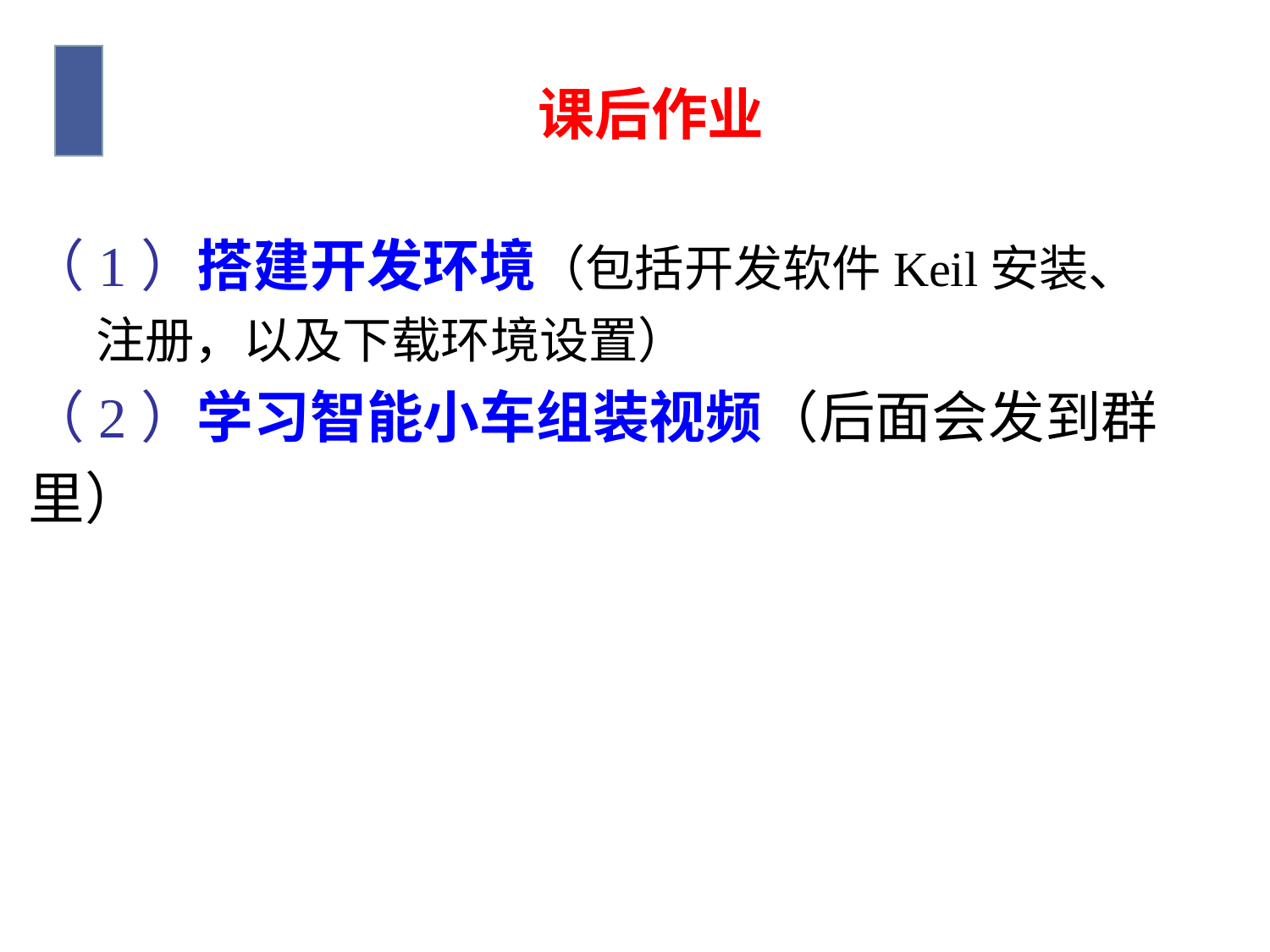

课后作业
（1）搭建开发环境（包括开发软件Keil安装、
     注册，以及下载环境设置）
（2）学习智能小车组装视频（后面会发到群里）